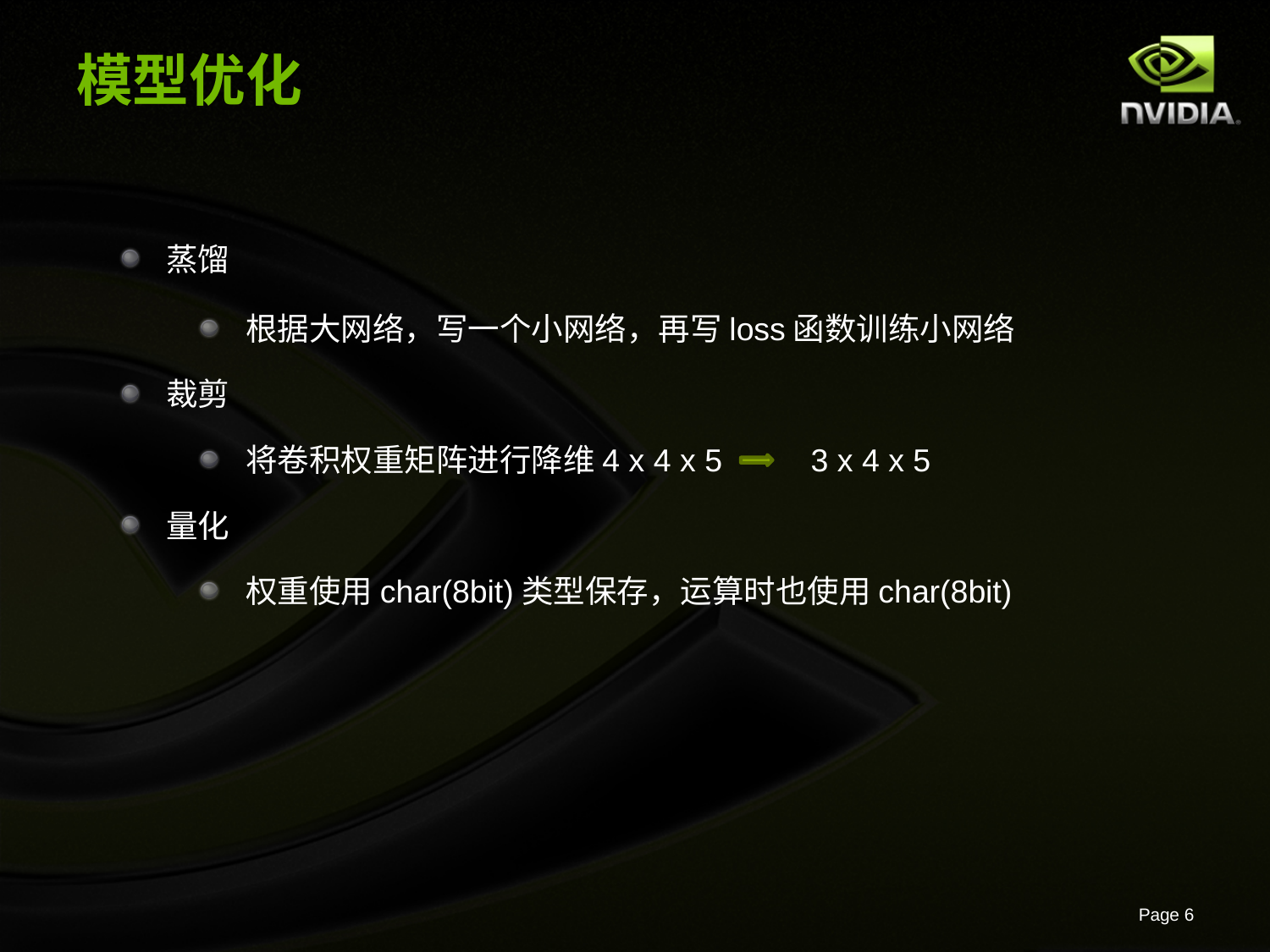

# 模型优化
蒸馏
根据大网络，写一个小网络，再写loss函数训练小网络
裁剪
将卷积权重矩阵进行降维4 x 4 x 5          3 x 4 x 5
量化
权重使用char(8bit)类型保存，运算时也使用char(8bit)

Page 6